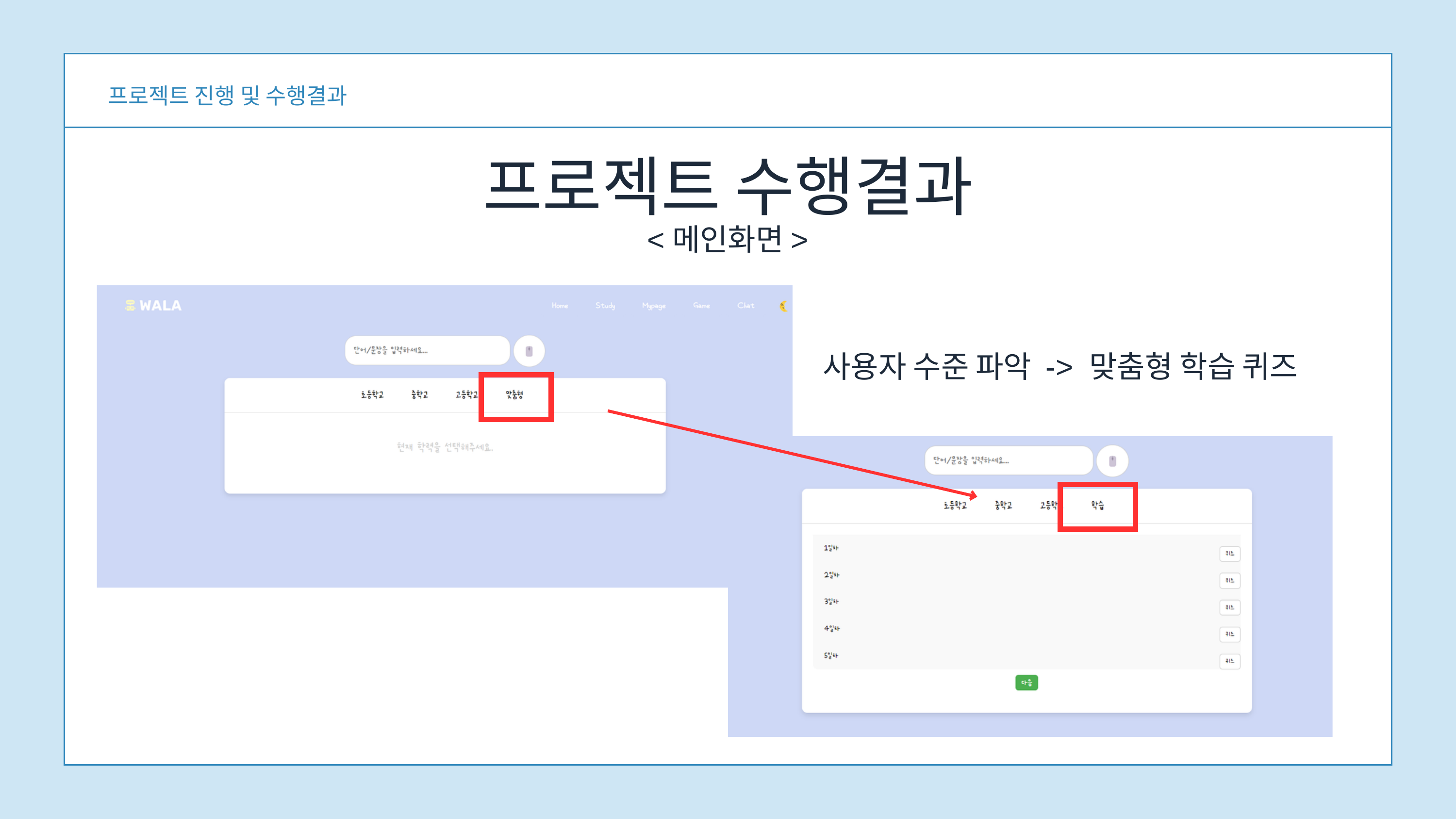

프로젝트 진행 및 수행결과

프로젝트 수행결과
<메인화면>

사용자 수준 파악 -> 맞춤형 학습 퀴즈